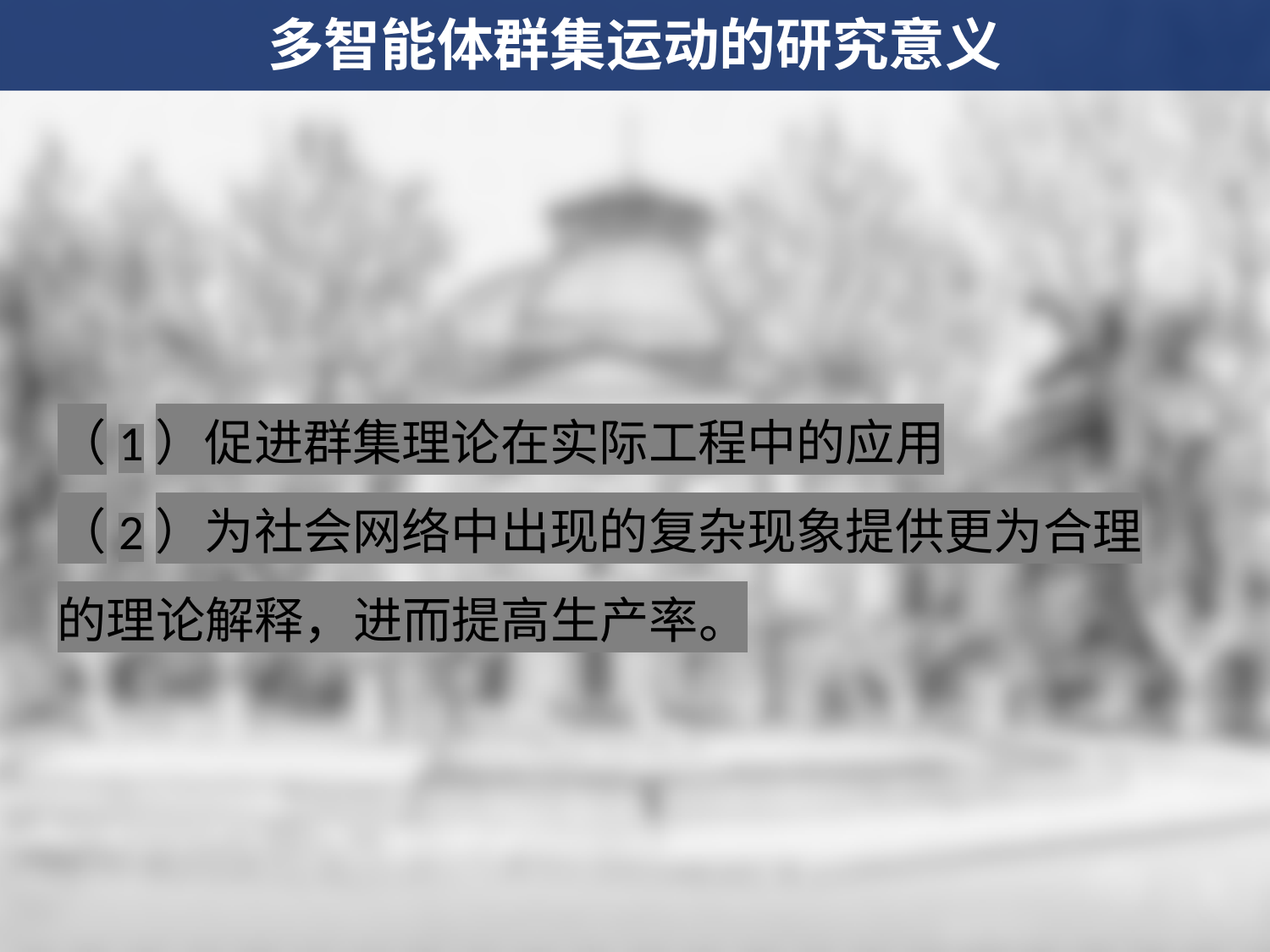

多智能体群集运动的研究意义
（1）促进群集理论在实际工程中的应用
（2）为社会网络中出现的复杂现象提供更为合理的理论解释，进而提高生产率。